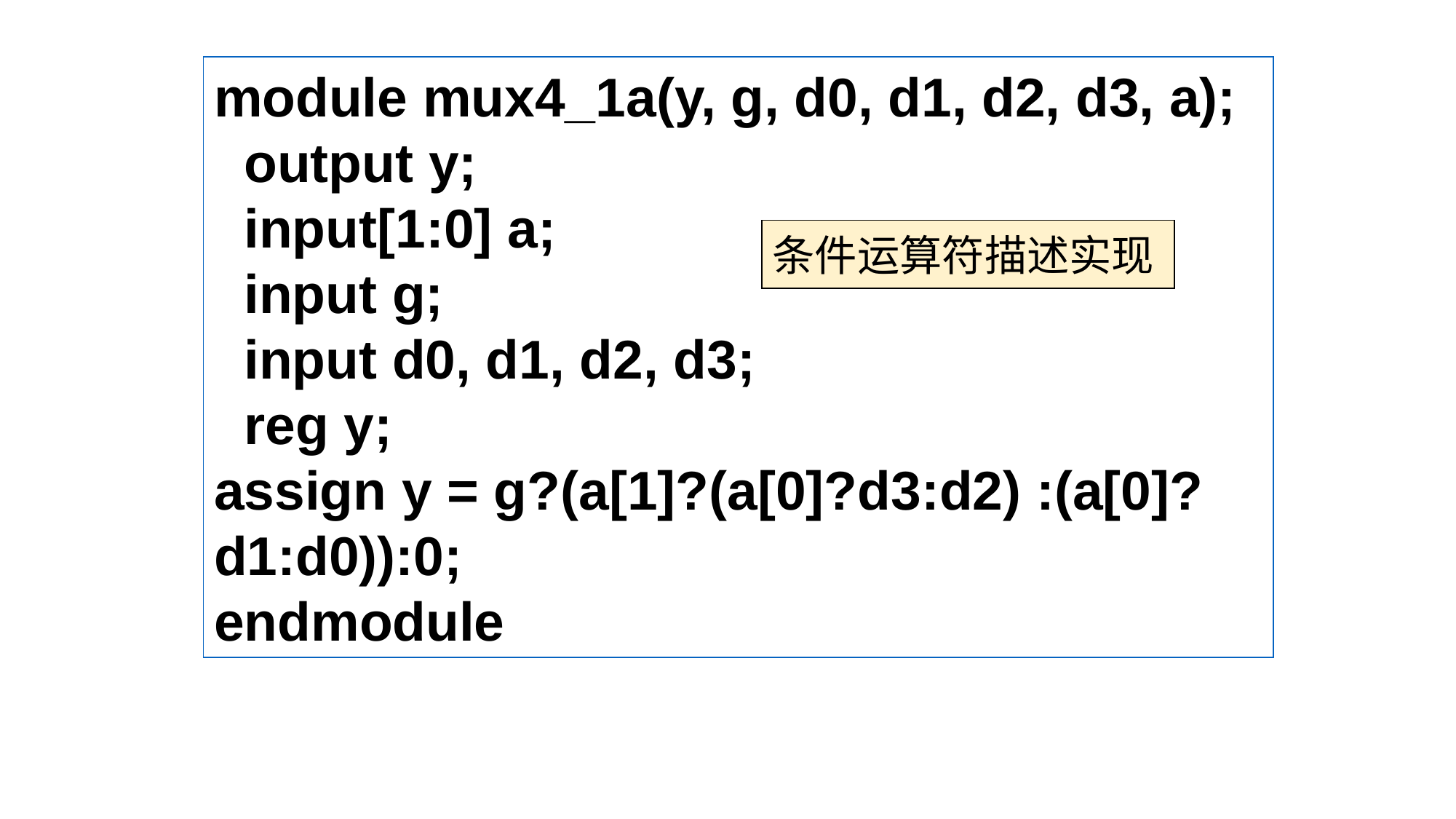

module mux4_1a(y, g, d0, d1, d2, d3, a);
  output y;
  input[1:0] a;
  input g;
  input d0, d1, d2, d3;
  reg y;
assign y = g?(a[1]?(a[0]?d3:d2) :(a[0]?d1:d0)):0;
endmodule
条件运算符描述实现